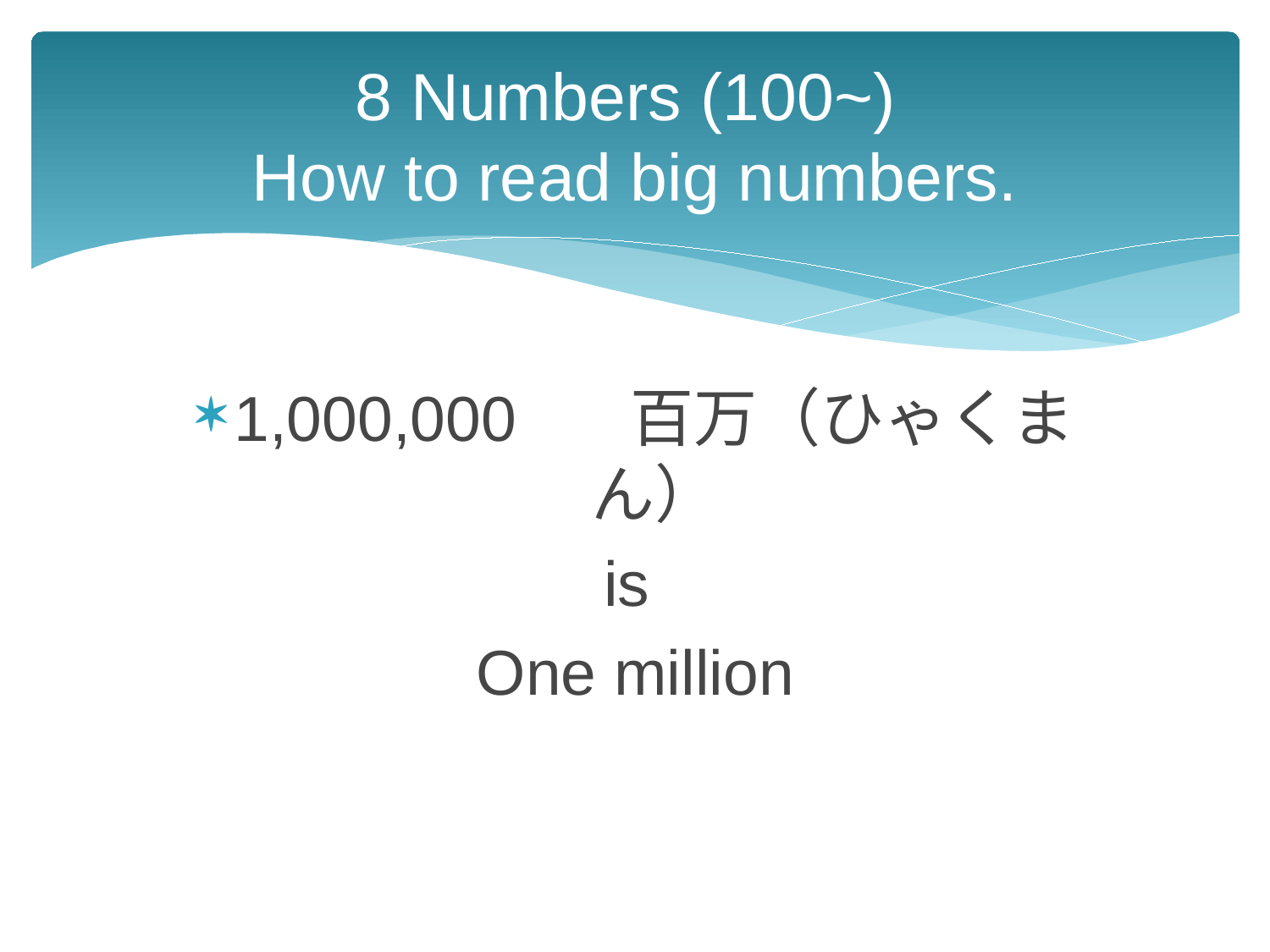

# 8 Numbers (100~) How to read big numbers.
1,000,000  　百万（ひゃくまん）
is
One million